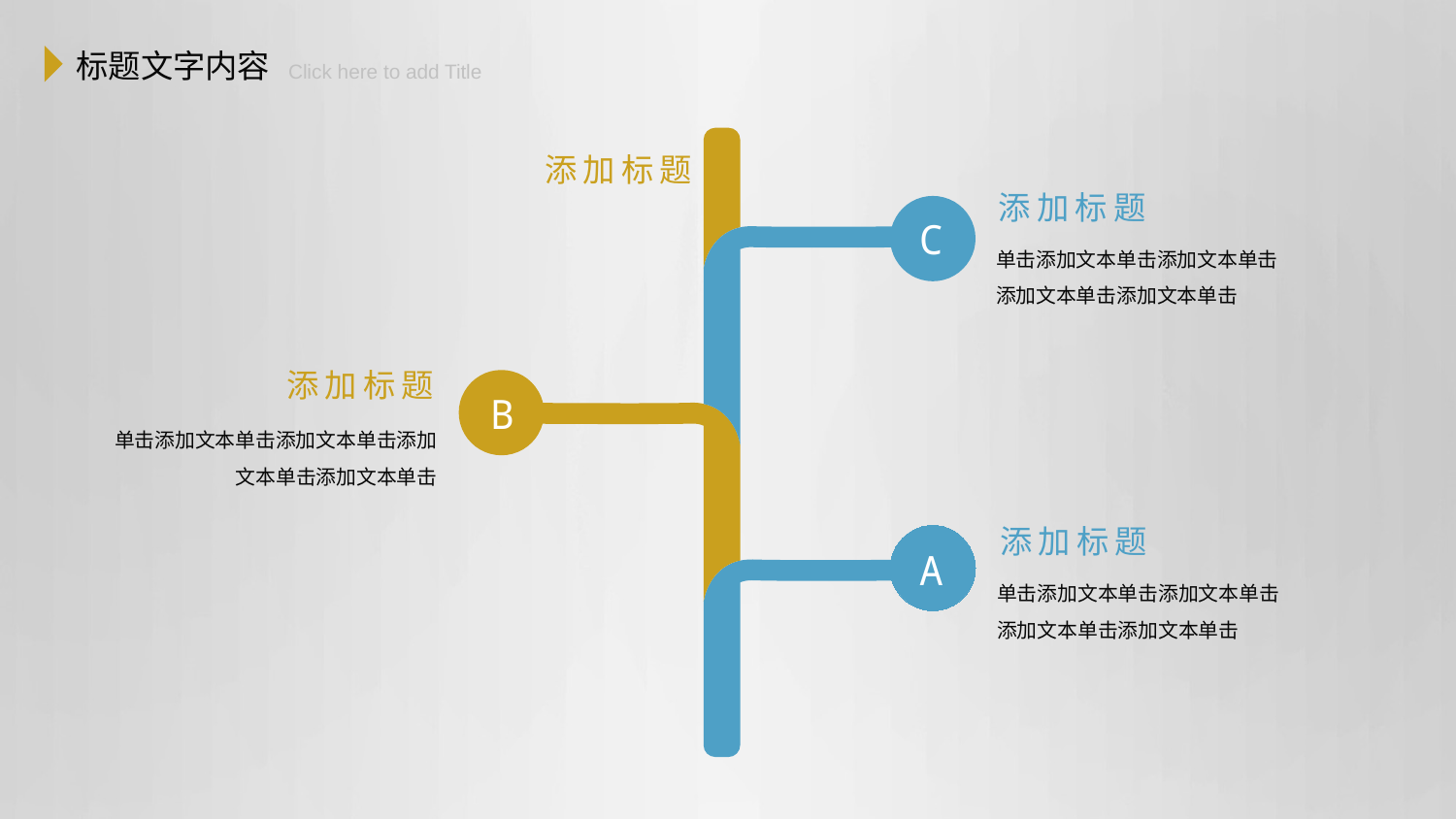

标题文字内容
  Click here to add Title

添加标题
添加标题

C

单击添加文本单击添加文本单击添加文本单击添加文本单击
添加标题

B

单击添加文本单击添加文本单击添加文本单击添加文本单击

添加标题

A

单击添加文本单击添加文本单击添加文本单击添加文本单击